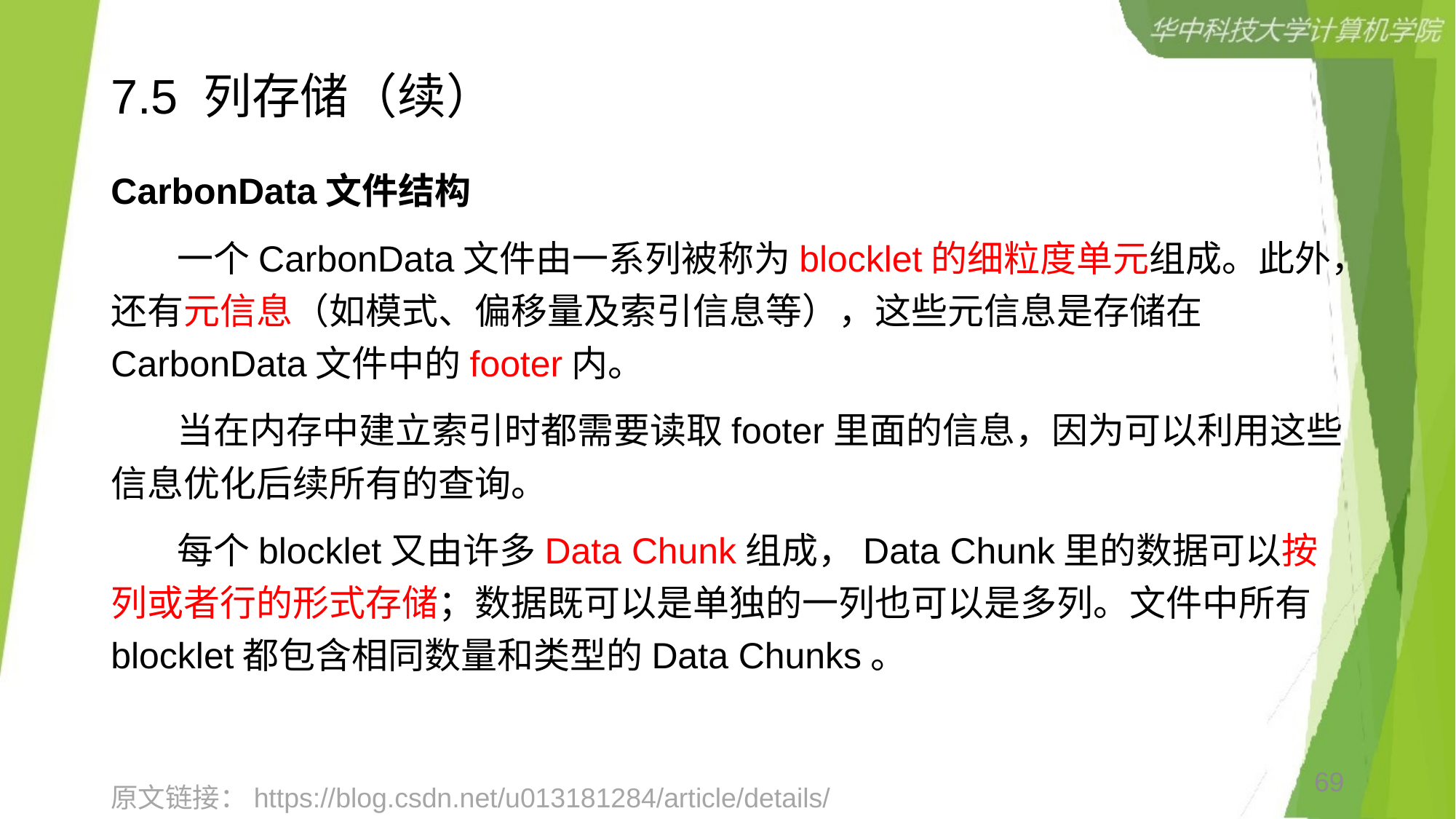

# 7.5 列存储（续）
CarbonData文件结构
       一个CarbonData文件由一系列被称为blocklet的细粒度单元组成。此外，还有元信息（如模式、偏移量及索引信息等），这些元信息是存储在CarbonData文件中的footer内。
       当在内存中建立索引时都需要读取footer里面的信息，因为可以利用这些信息优化后续所有的查询。
       每个blocklet又由许多Data Chunk组成，Data Chunk里的数据可以按列或者行的形式存储；数据既可以是单独的一列也可以是多列。文件中所有blocklet都包含相同数量和类型的Data Chunks。
69
原文链接：https://blog.csdn.net/u013181284/article/details/77574057